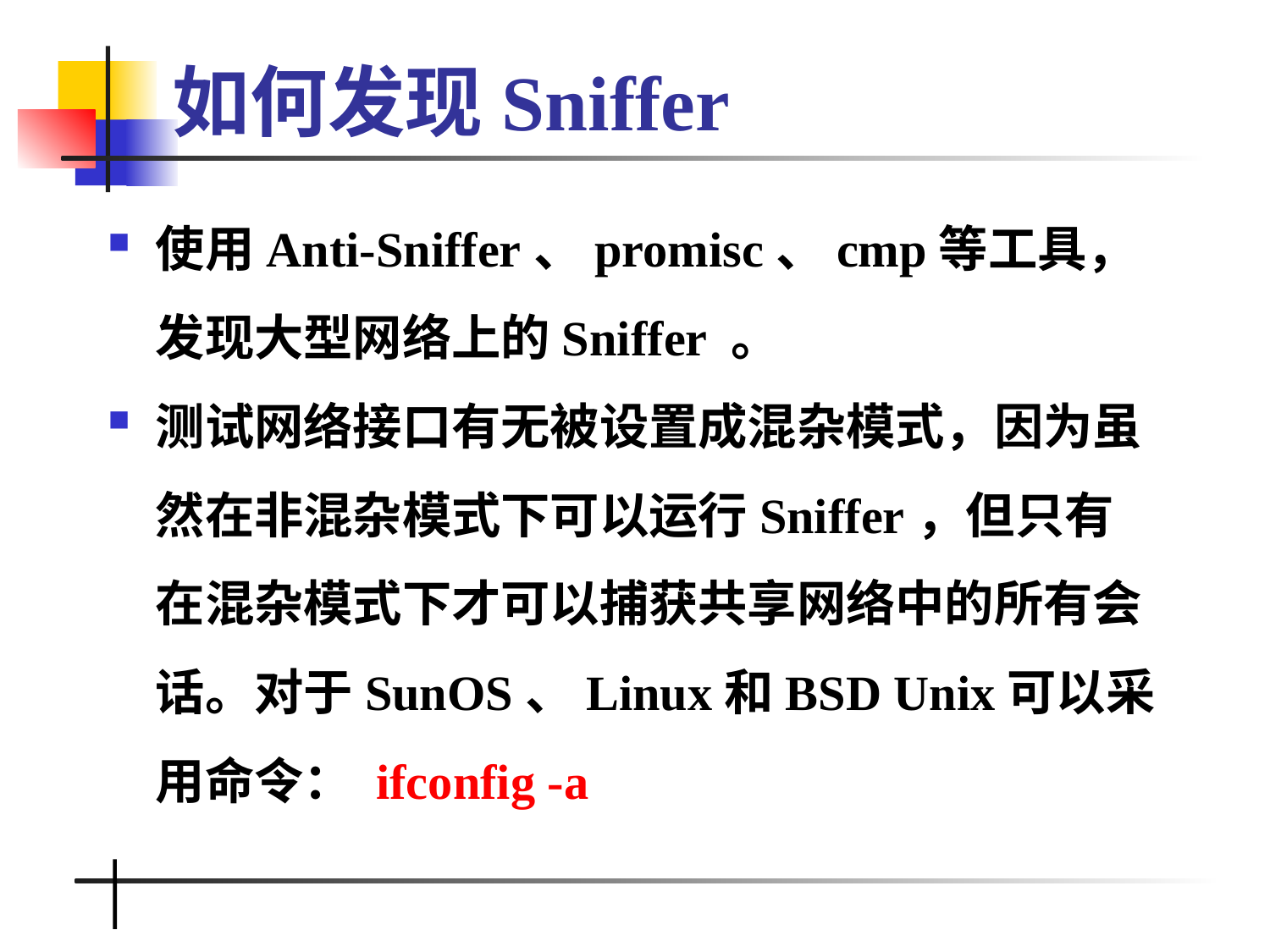

# 如何发现Sniffer
使用Anti-Sniffer、promisc、cmp等工具，发现大型网络上的Sniffer 。
测试网络接口有无被设置成混杂模式，因为虽然在非混杂模式下可以运行Sniffer，但只有在混杂模式下才可以捕获共享网络中的所有会话。对于SunOS、Linux和BSD Unix可以采用命令： ifconfig -a